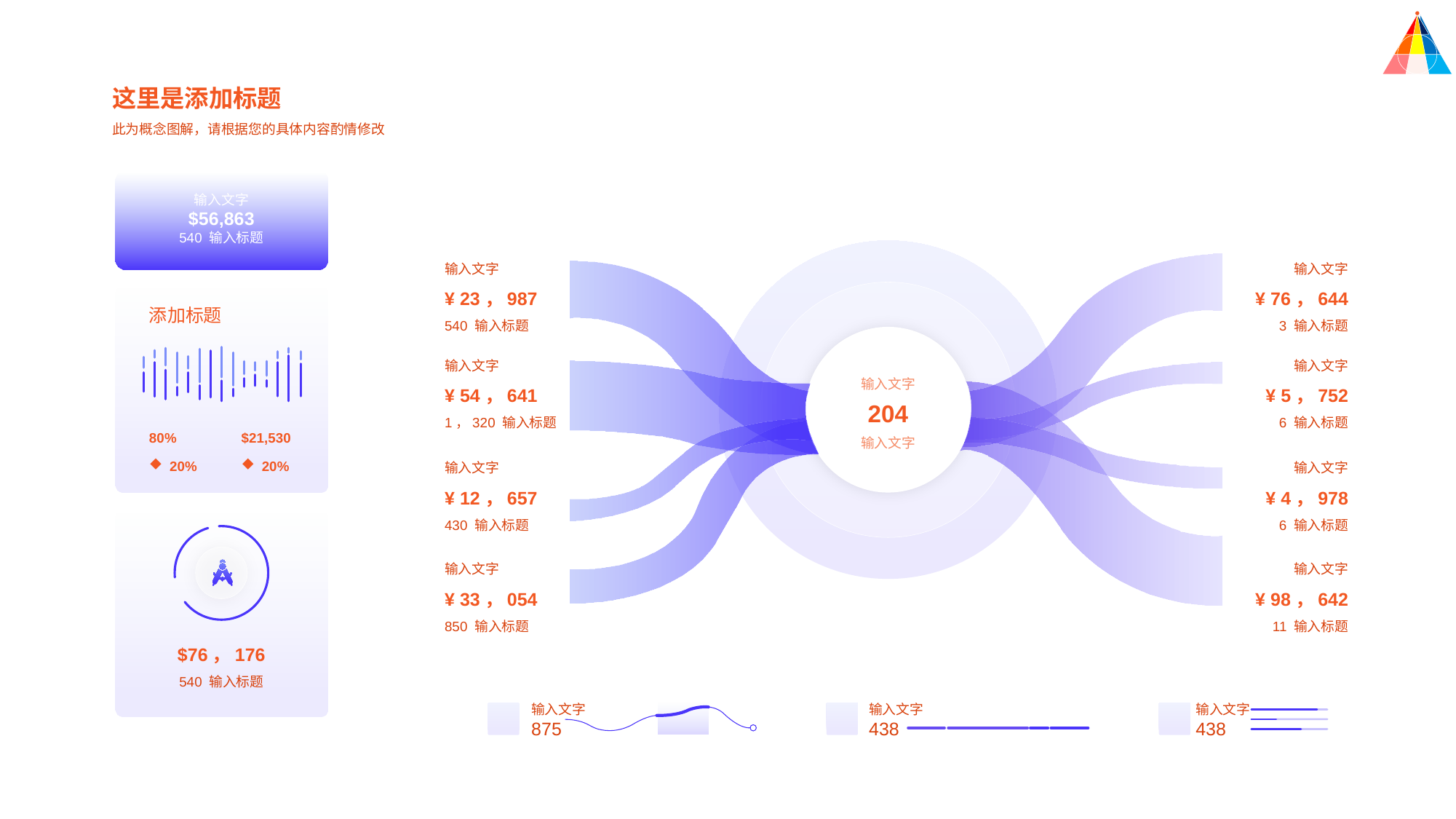

这里是添加标题
此为概念图解，请根据您的具体内容酌情修改

输入文字
$56,863
540 输入标题

输入文字
¥ 23，987
540 输入标题
输入文字
¥ 76，644
3 输入标题

添加标题

输入文字
¥ 54，641
1，320 输入标题
输入文字
¥ 5，752
6 输入标题

输入文字

204

80%
$21,530
输入文字
输入文字
¥ 12，657
430 输入标题
输入文字
¥ 4，978
6 输入标题
20%
20%

输入文字
¥ 33，054
850 输入标题
输入文字
¥ 98，642
11 输入标题

$76，176
540 输入标题
输入文字
875
输入文字
438
输入文字
438